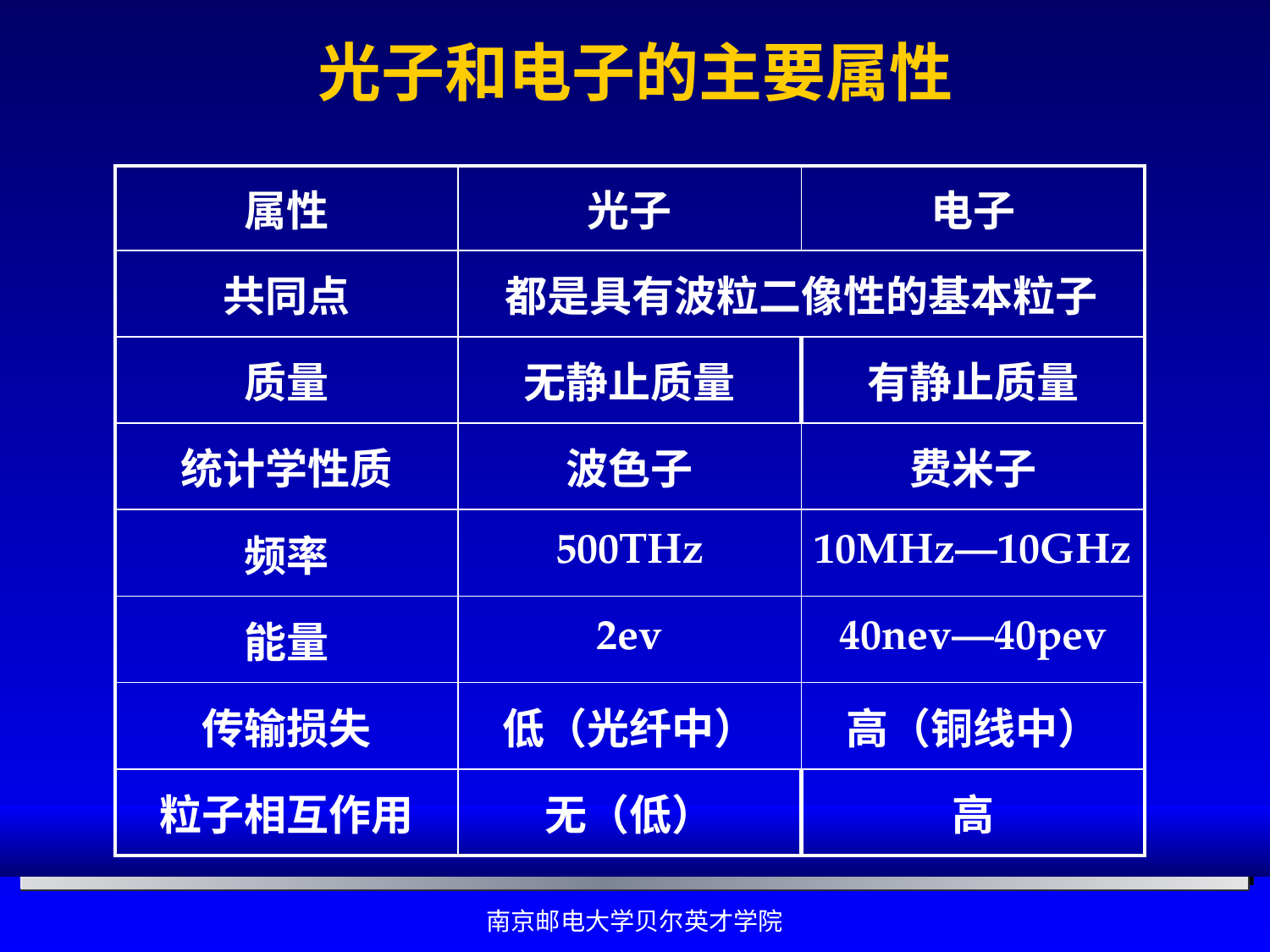

光子和电子的主要属性
| 属性 | 光子 | 电子 |
| --- | --- | --- |
| 共同点 | 都是具有波粒二像性的基本粒子 |  |
| 质量 | 无静止质量 | 有静止质量 |
| 统计学性质 | 波色子 | 费米子 |
| 频率 | 500THz | 10MHz—10GHz |
| 能量 | 2ev | 40nev—40pev |
| 传输损失 | 低（光纤中） | 高（铜线中） |
| 粒子相互作用 | 无（低） | 高 |

南京邮电大学贝尔英才学院
17